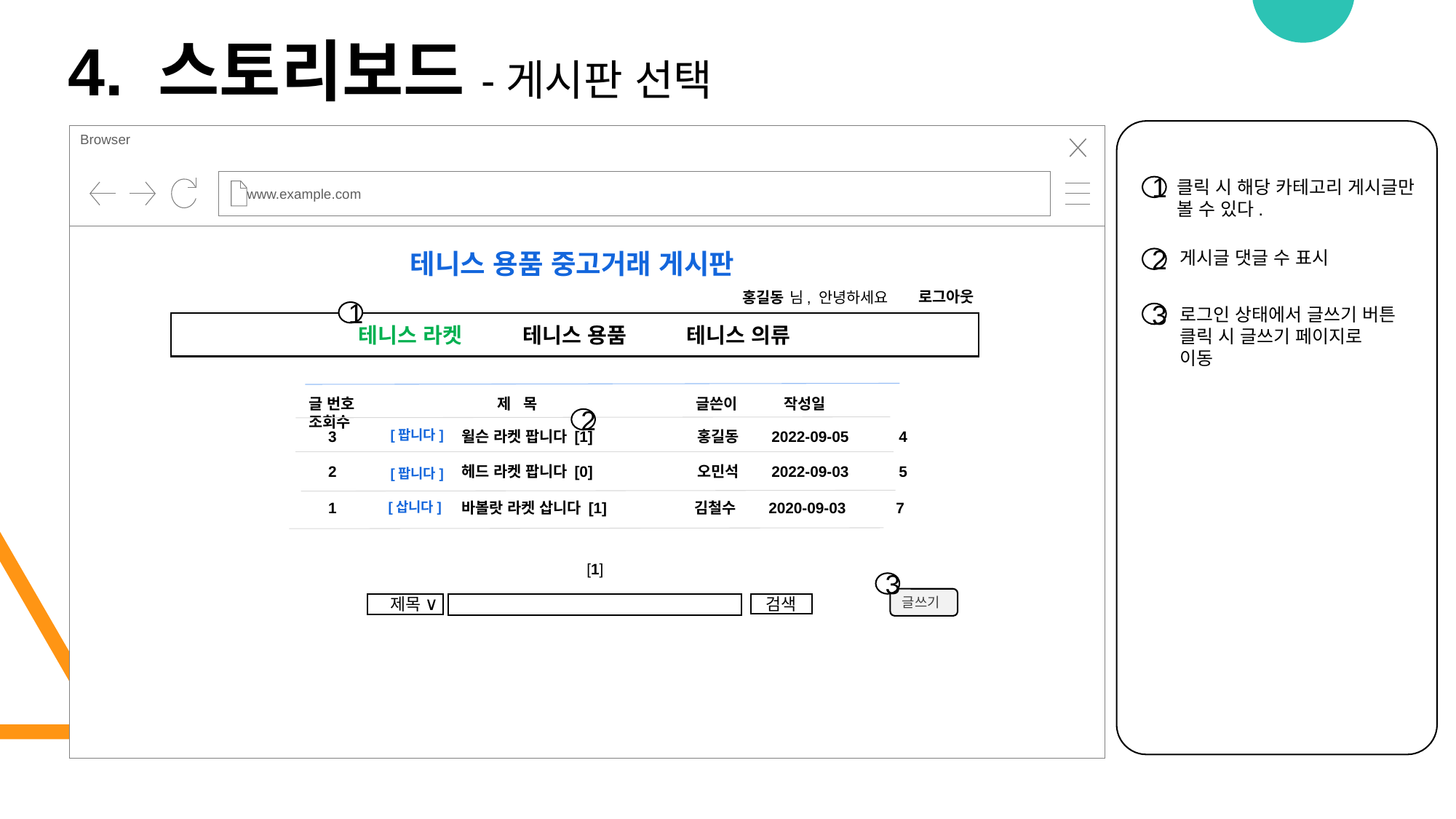

4. 스토리보드-게시판 선택
로그인 페이지로 이동
Browser

www.example.com

클릭 시 해당 카테고리 게시글만 볼 수 있다.
1
테니스 용품 중고거래 게시판
게시글 댓글 수 표시
2
로그아웃
홍길동
님, 안녕하세요
로그인 상태에서 글쓰기 버튼 클릭 시 글쓰기 페이지로 이동
1
3
테니스 라켓          테니스 용품          테니스 의류
글 번호                                  제   목                                      글쓴이           작성일              조회수
2
[팝니다]
    3                             윌슨 라켓 팝니다 [1]                        홍길동       2022-09-05            4
    2                             헤드 라켓 팝니다 [0]                        오민석       2022-09-03            5
[팝니다]
[삽니다]
    1                             바볼랏 라켓 삽니다 [1]                    김철수       2020-09-03            7
[1]
3
∨
글쓰기
제목
검색